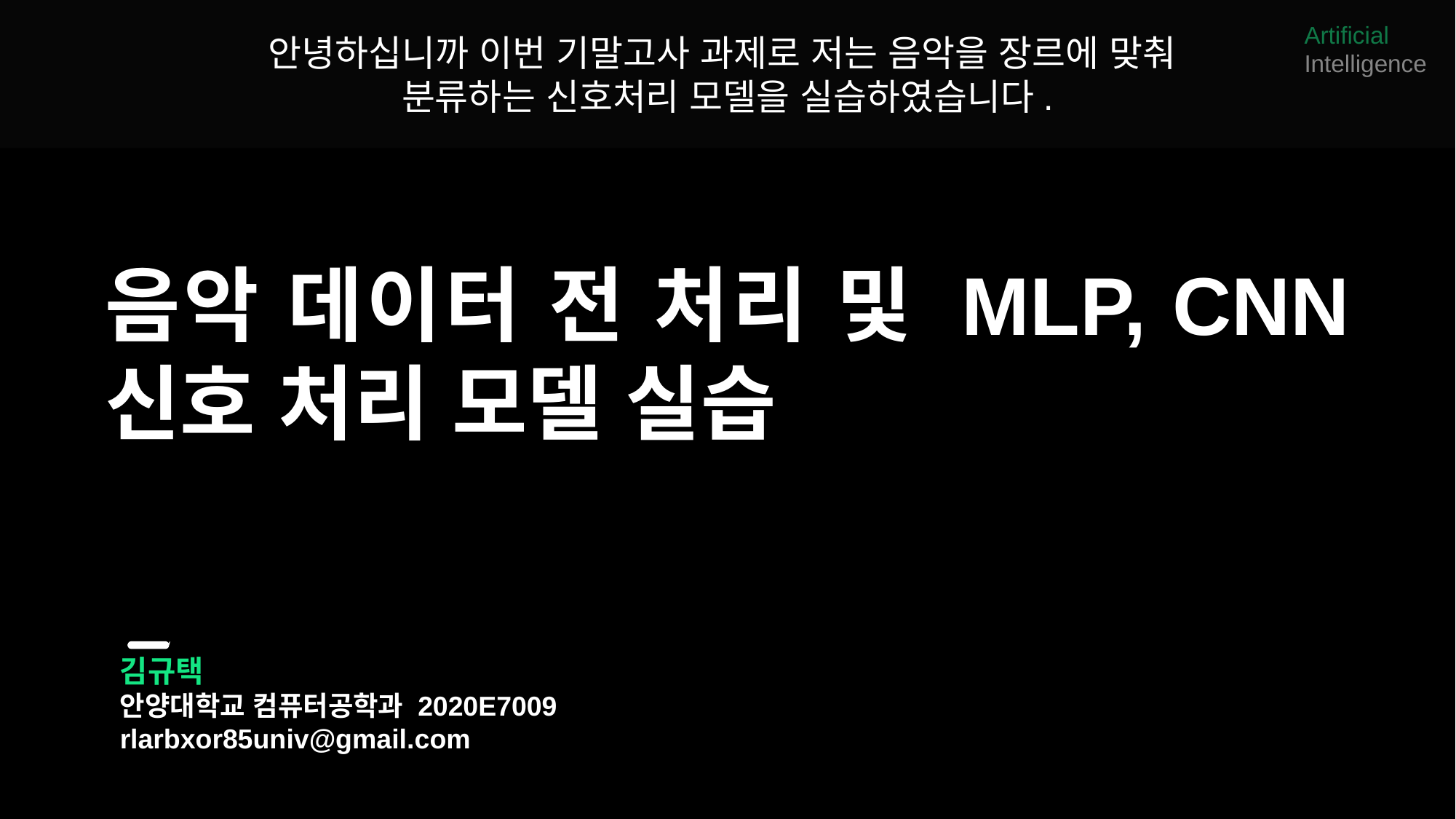

안녕하십니까 이번 기말고사 과제로 저는 음악을 장르에 맞춰
분류하는 신호처리 모델을 실습하였습니다.
Artificial
Intelligence
음악 데이터 전 처리 및 MLP, CNN 신호 처리 모델 실습
김규택
안양대학교 컴퓨터공학과 2020E7009
rlarbxor85univ@gmail.com